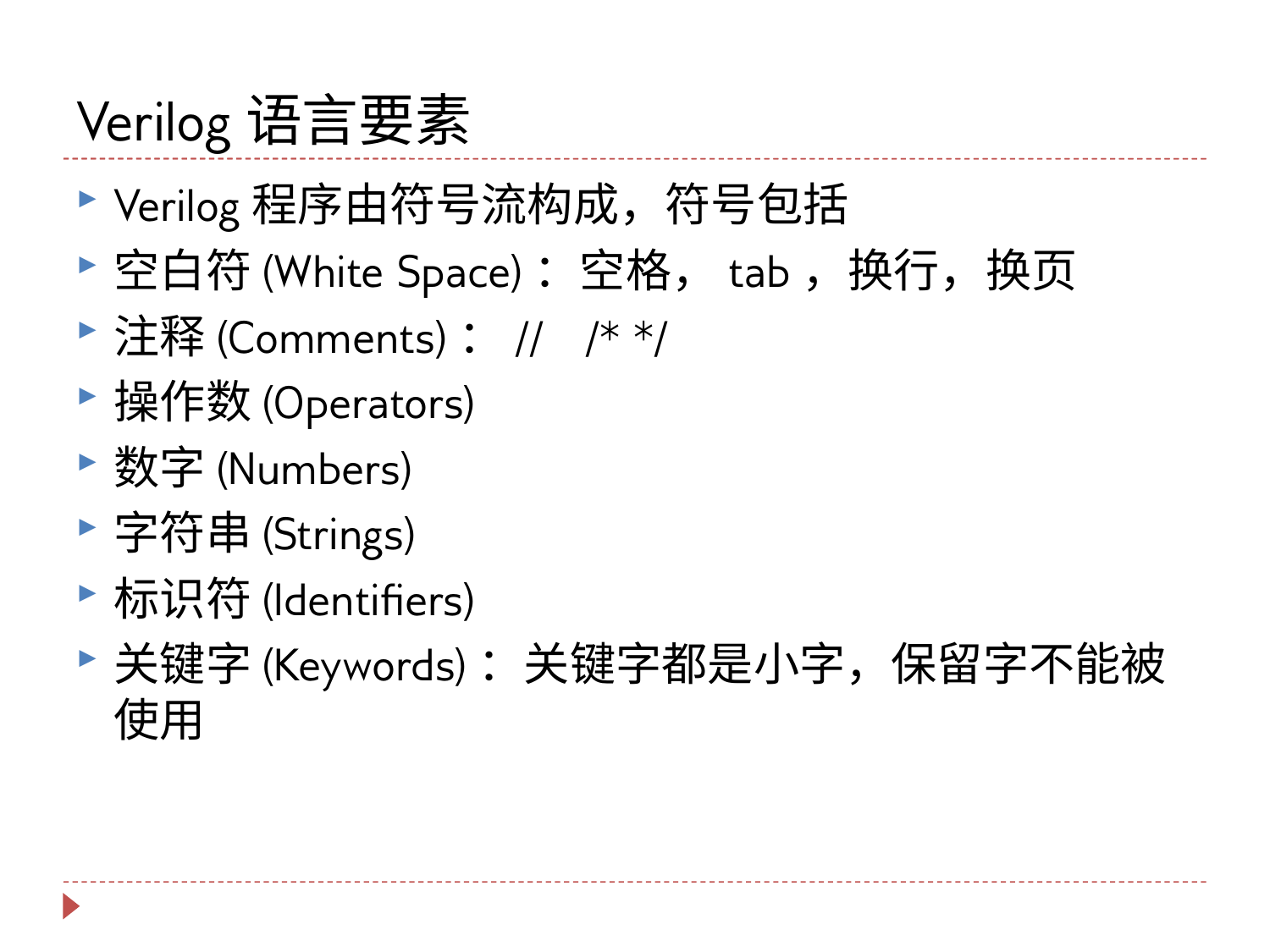

# Verilog语言要素
Verilog程序由符号流构成，符号包括
空白符(White Space)：空格，tab，换行，换页
注释(Comments)：//   /* */
操作数(Operators)
数字(Numbers)
字符串(Strings)
标识符(Identifiers)
关键字(Keywords)：关键字都是小字，保留字不能被使用